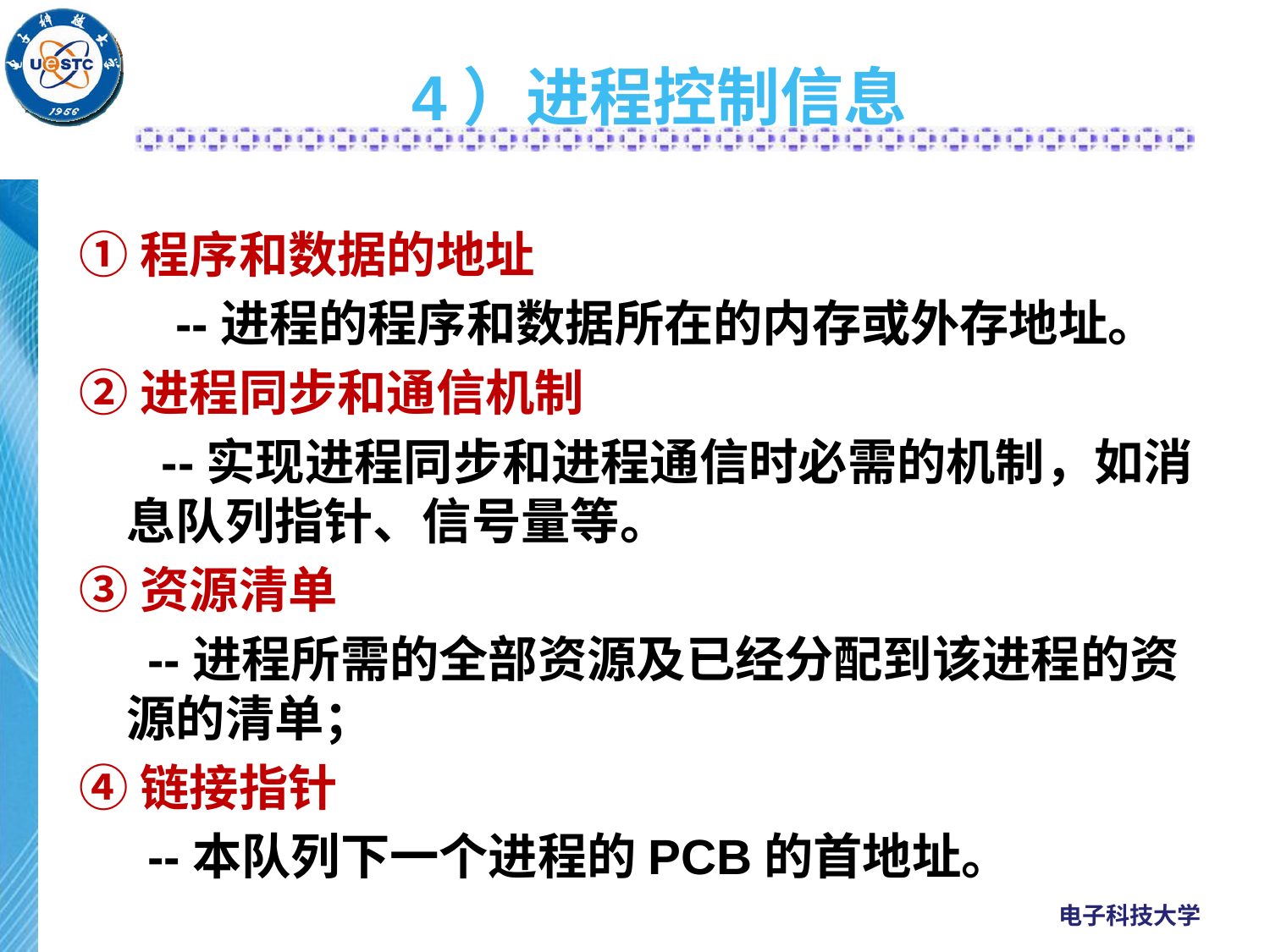

4）进程控制信息
①程序和数据的地址
       --进程的程序和数据所在的内存或外存地址。
②进程同步和通信机制
      --实现进程同步和进程通信时必需的机制，如消息队列指针、信号量等。
③资源清单
     --进程所需的全部资源及已经分配到该进程的资源的清单；
④链接指针
     --本队列下一个进程的PCB的首地址。